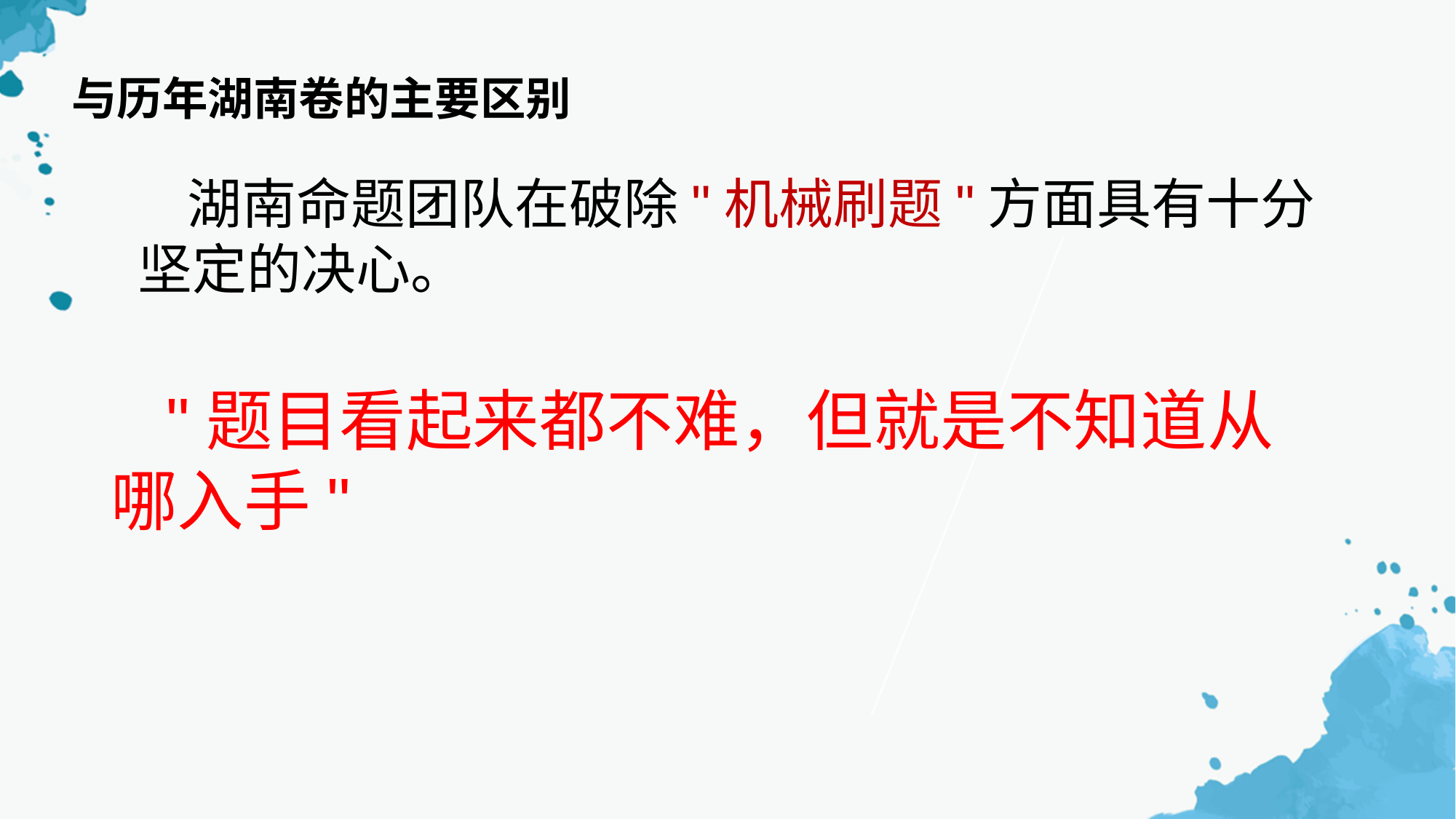

与历年湖南卷的主要区别
   湖南命题团队在破除"机械刷题"方面具有十分坚定的决心。
   "题目看起来都不难，但就是不知道从哪入手"